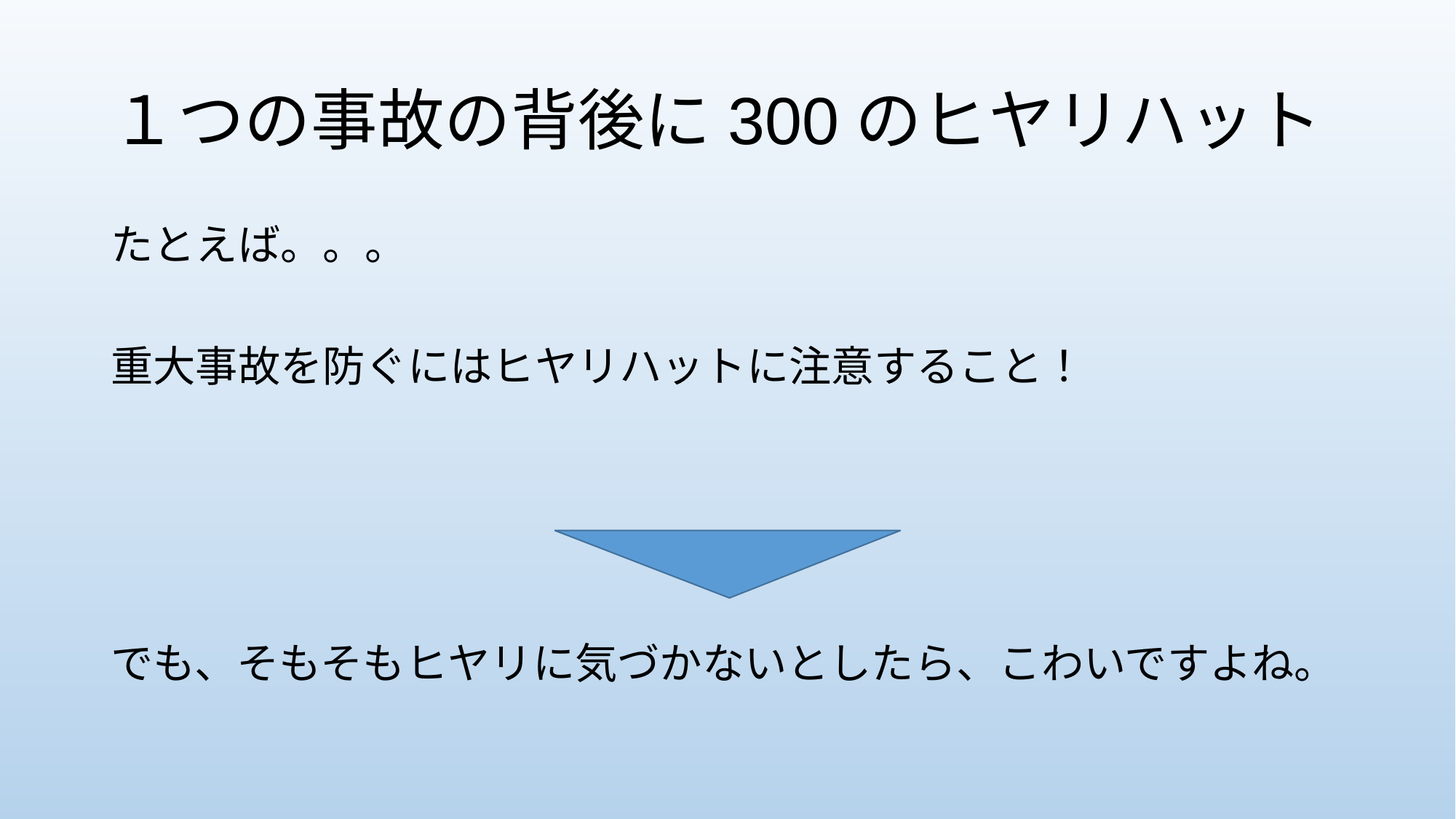

# １つの事故の背後に300のヒヤリハット
たとえば。。。

重大事故を防ぐにはヒヤリハットに注意すること！

でも、そもそもヒヤリに気づかないとしたら、こわいですよね。